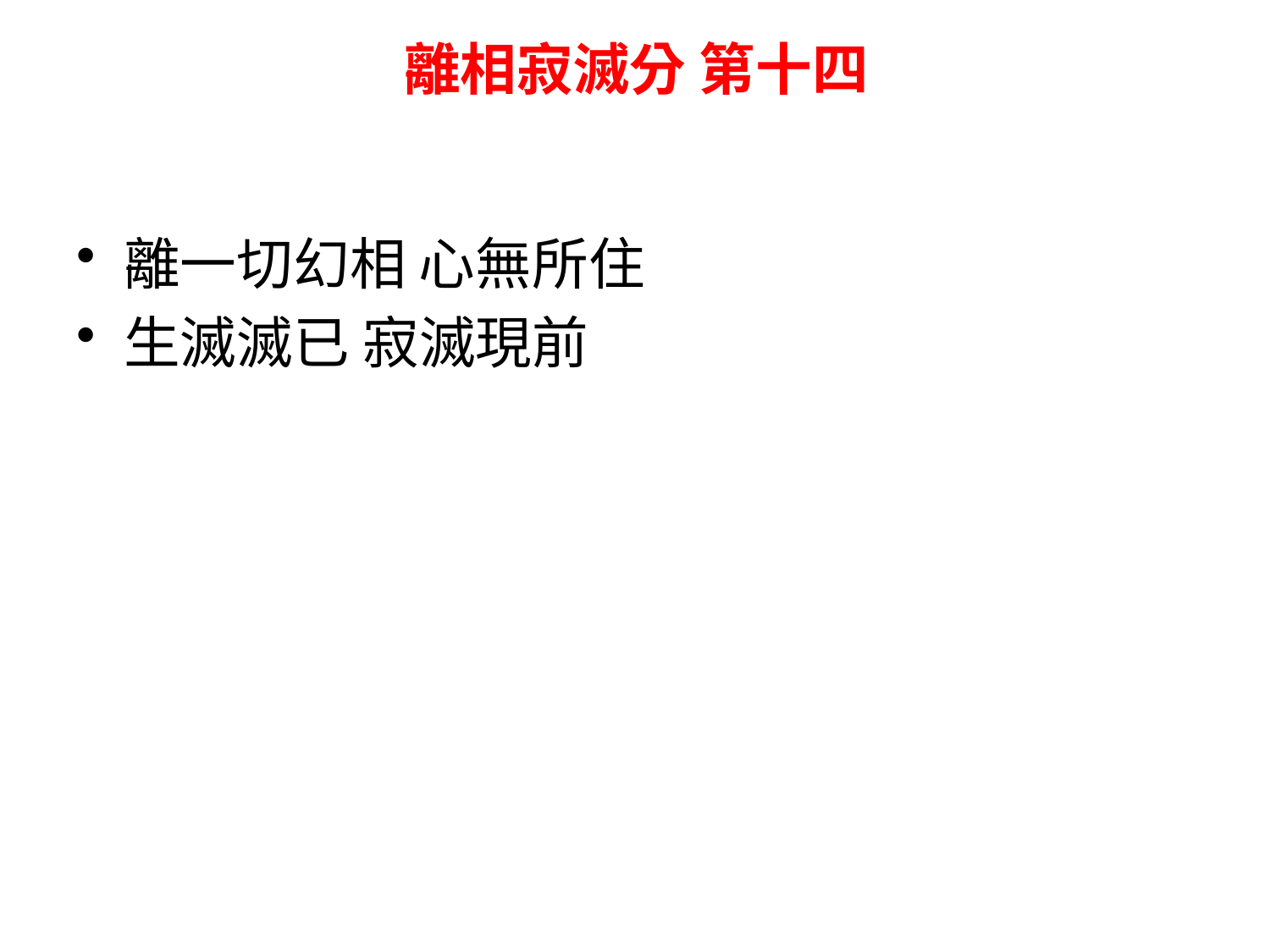

# 離相寂滅分 第十四
離一切幻相 心無所住
生滅滅已 寂滅現前